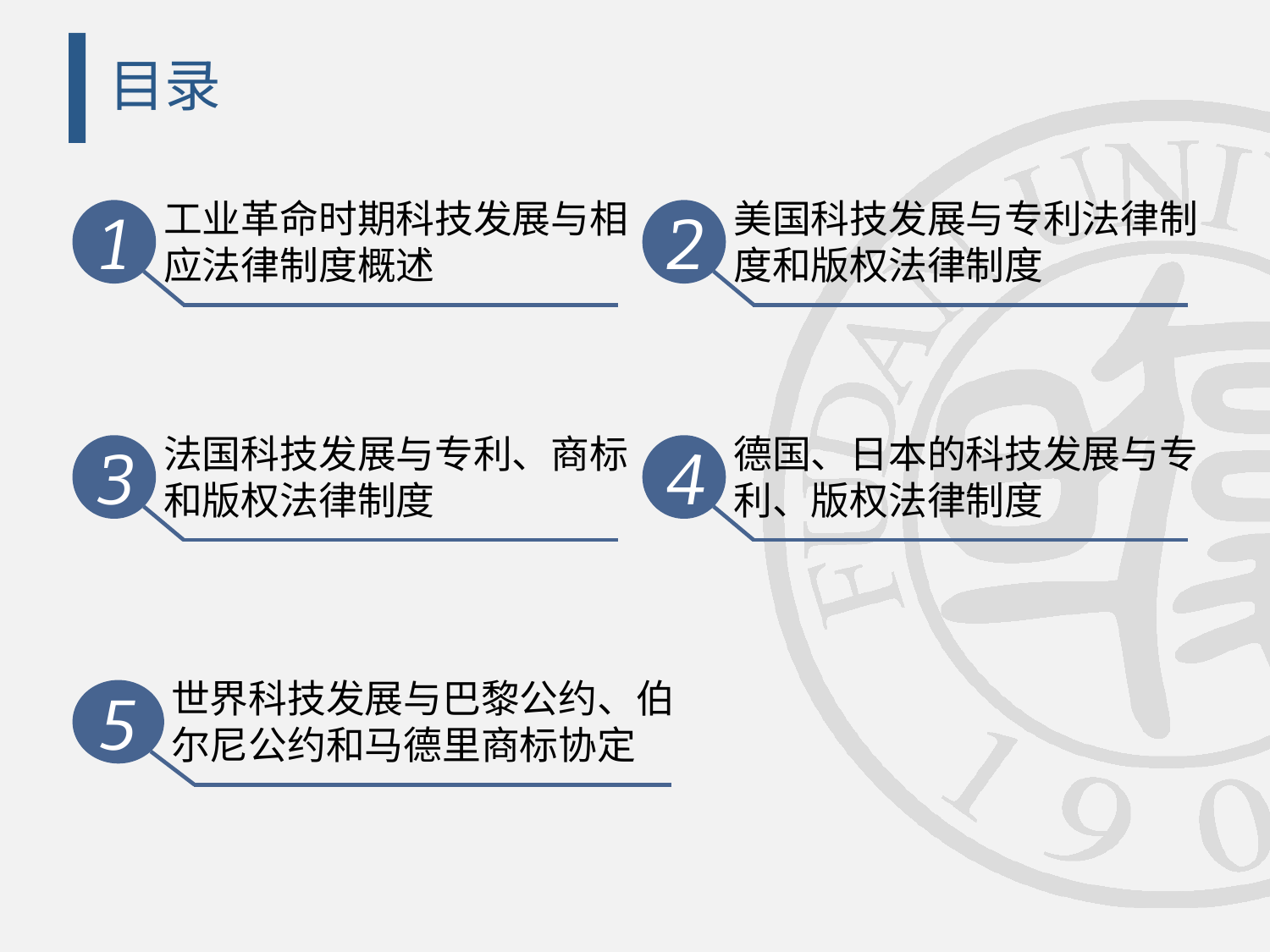

# 目录
工业革命时期科技发展与相应法律制度概述
1
美国科技发展与专利法律制度和版权法律制度
2
法国科技发展与专利、商标和版权法律制度
3
德国、日本的科技发展与专利、版权法律制度
4
世界科技发展与巴黎公约、伯尔尼公约和马德里商标协定
5